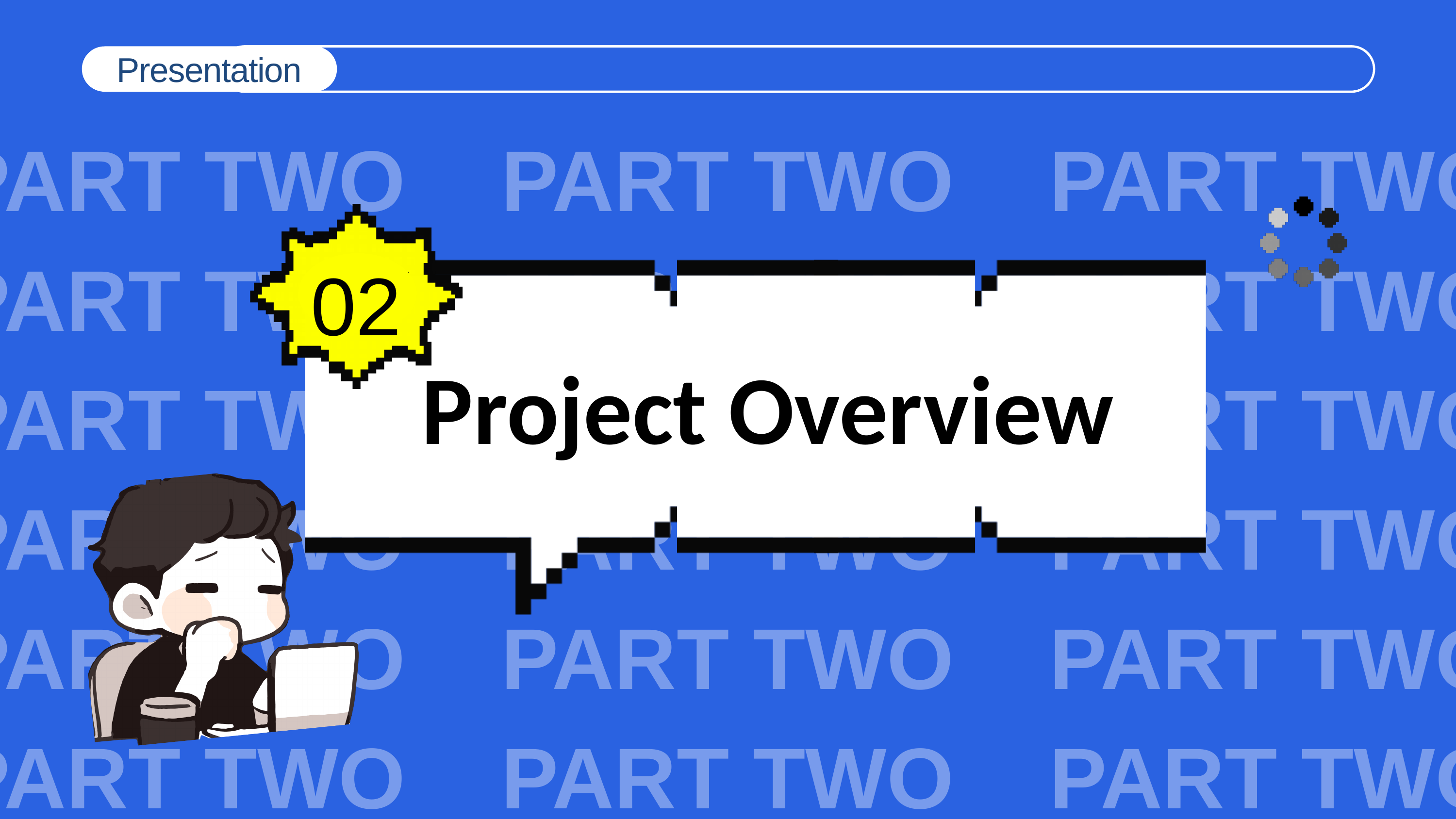

Presentation
工作亮点
PART TWO    PART TWO    PART TWO
PART TWO    PART TWO    PART TWO
PART TWO    PART TWO    PART TWO
PART TWO    PART TWO    PART TWO
PART TWO    PART TWO    PART TWO
PART TWO    PART TWO    PART TWO

02

Project Overview